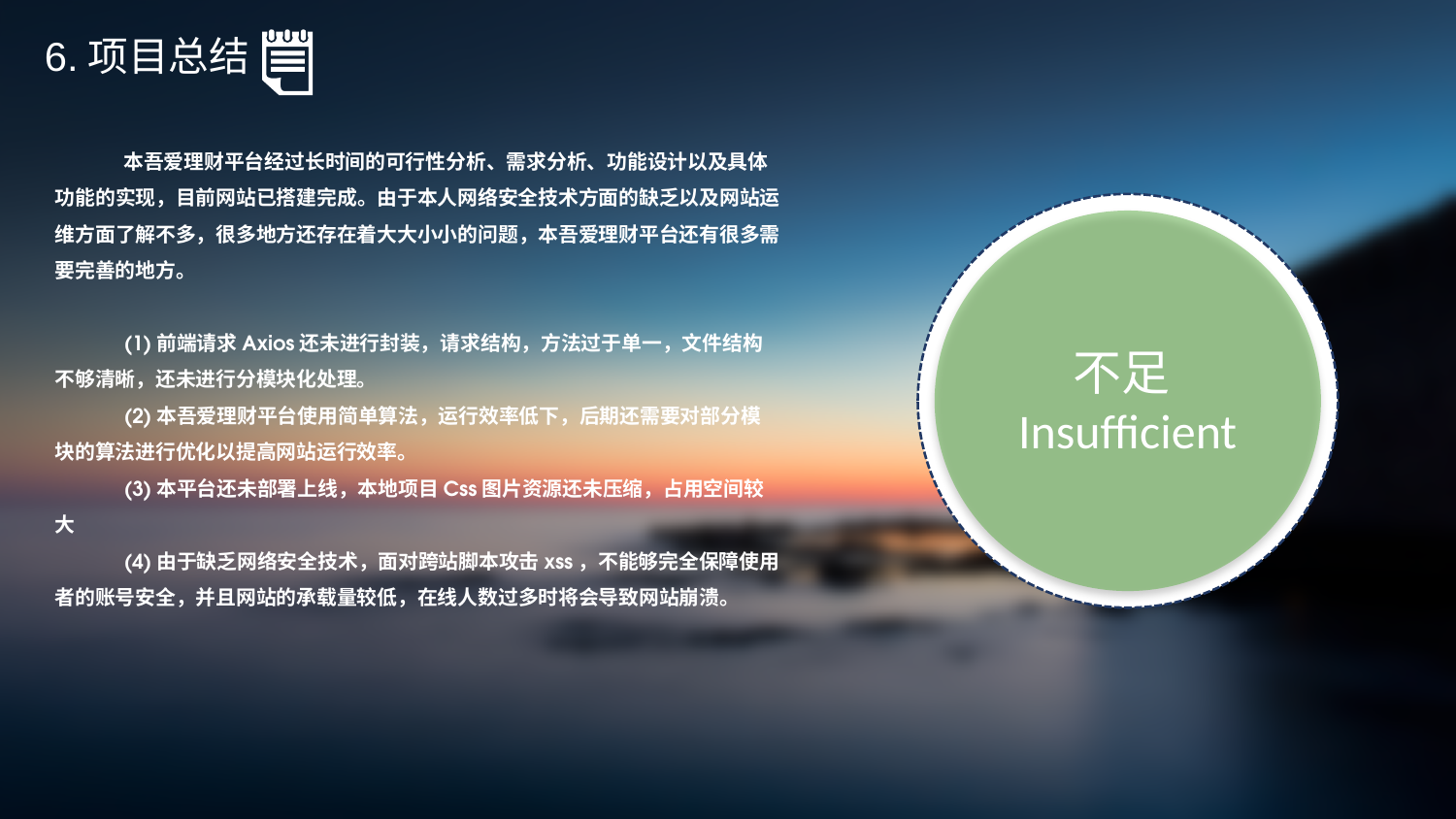

6.项目总结

本吾爱理财平台经过长时间的可行性分析、需求分析、功能设计以及具体功能的实现，目前网站已搭建完成。由于本人网络安全技术方面的缺乏以及网站运维方面了解不多，很多地方还存在着大大小小的问题，本吾爱理财平台还有很多需要完善的地方。

(1)前端请求Axios还未进行封装，请求结构，方法过于单一，文件结构不够清晰，还未进行分模块化处理。
(2)本吾爱理财平台使用简单算法，运行效率低下，后期还需要对部分模块的算法进行优化以提高网站运行效率。
(3)本平台还未部署上线，本地项目Css图片资源还未压缩，占用空间较大
(4)由于缺乏网络安全技术，面对跨站脚本攻击xss，不能够完全保障使用者的账号安全，并且网站的承载量较低，在线人数过多时将会导致网站崩溃。

不足Insufficient